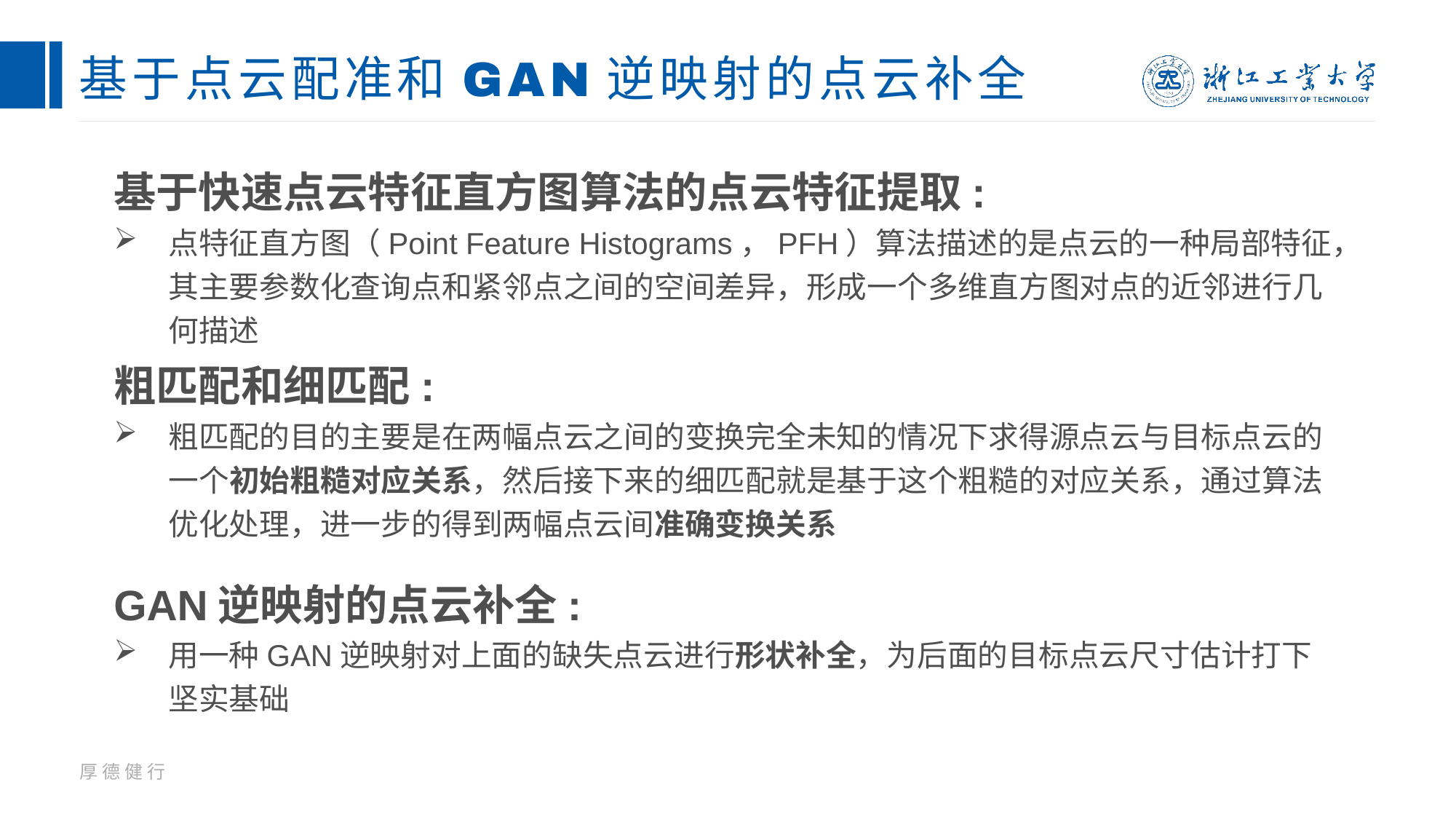

# 基于点云配准和GAN逆映射的点云补全
基于快速点云特征直方图算法的点云特征提取:
点特征直方图（Point Feature Histograms，PFH）算法描述的是点云的一种局部特征，其主要参数化查询点和紧邻点之间的空间差异，形成一个多维直方图对点的近邻进行几何描述
粗匹配和细匹配:
粗匹配的目的主要是在两幅点云之间的变换完全未知的情况下求得源点云与目标点云的一个初始粗糙对应关系，然后接下来的细匹配就是基于这个粗糙的对应关系，通过算法优化处理，进一步的得到两幅点云间准确变换关系
GAN逆映射的点云补全:
用一种GAN逆映射对上面的缺失点云进行形状补全，为后面的目标点云尺寸估计打下坚实基础